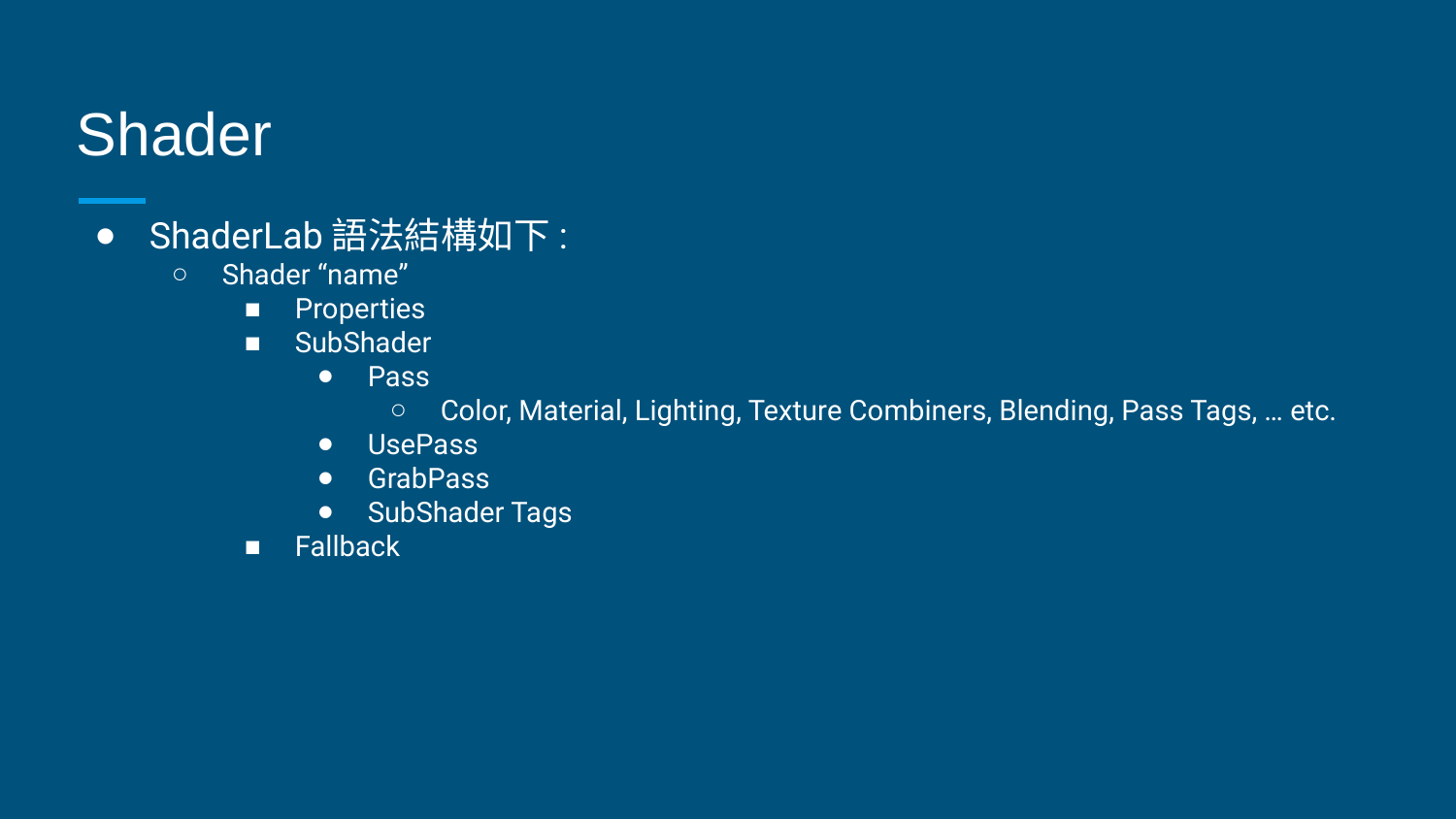

# Shader
ShaderLab語法結構如下:
Shader “name”
Properties
SubShader
Pass
Color, Material, Lighting, Texture Combiners, Blending, Pass Tags, … etc.
UsePass
GrabPass
SubShader Tags
Fallback